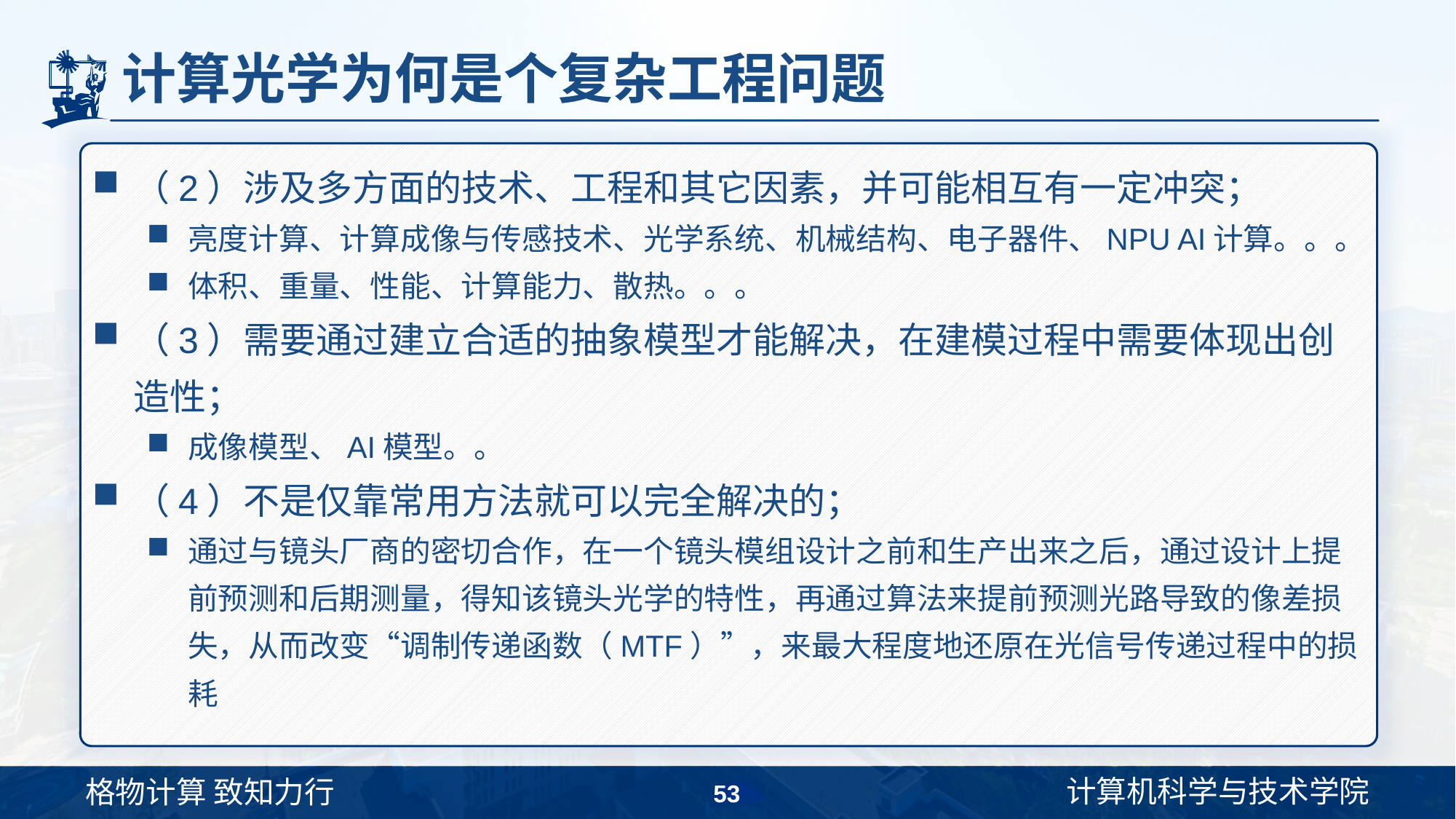

# 计算光学为何是个复杂工程问题
（2）涉及多方面的技术、工程和其它因素，并可能相互有一定冲突；
亮度计算、计算成像与传感技术、光学系统、机械结构、电子器件、NPU AI计算。。。
体积、重量、性能、计算能力、散热。。。
（3）需要通过建立合适的抽象模型才能解决，在建模过程中需要体现出创造性；
成像模型、AI模型。。
（4）不是仅靠常用方法就可以完全解决的；
通过与镜头厂商的密切合作，在一个镜头模组设计之前和生产出来之后，通过设计上提前预测和后期测量，得知该镜头光学的特性，再通过算法来提前预测光路导致的像差损失，从而改变“调制传递函数（MTF）”，来最大程度地还原在光信号传递过程中的损耗
53